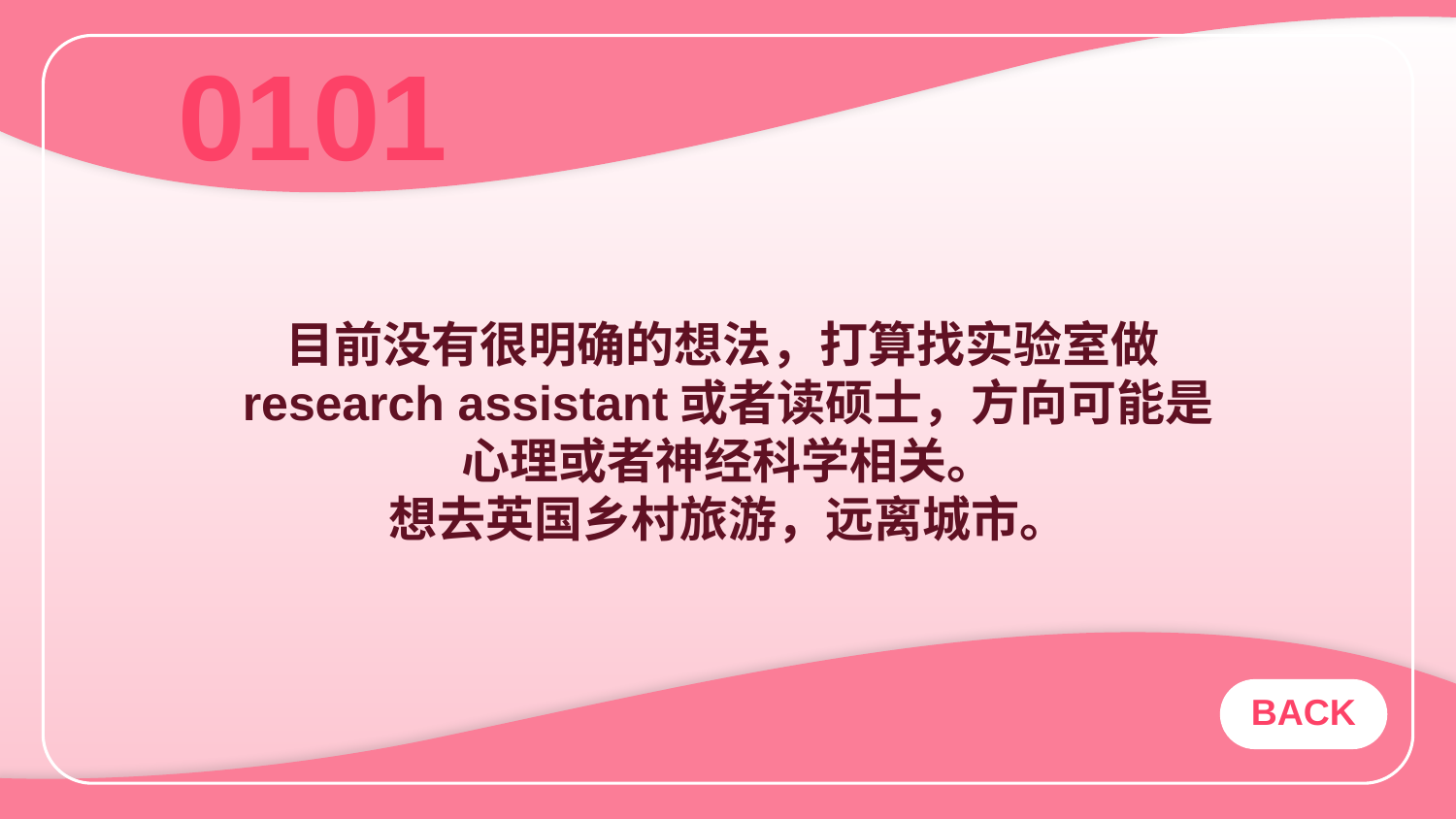

0101
# 目前没有很明确的想法，打算找实验室做research assistant或者读硕士，方向可能是心理或者神经科学相关。
想去英国乡村旅游，远离城市。
BACK